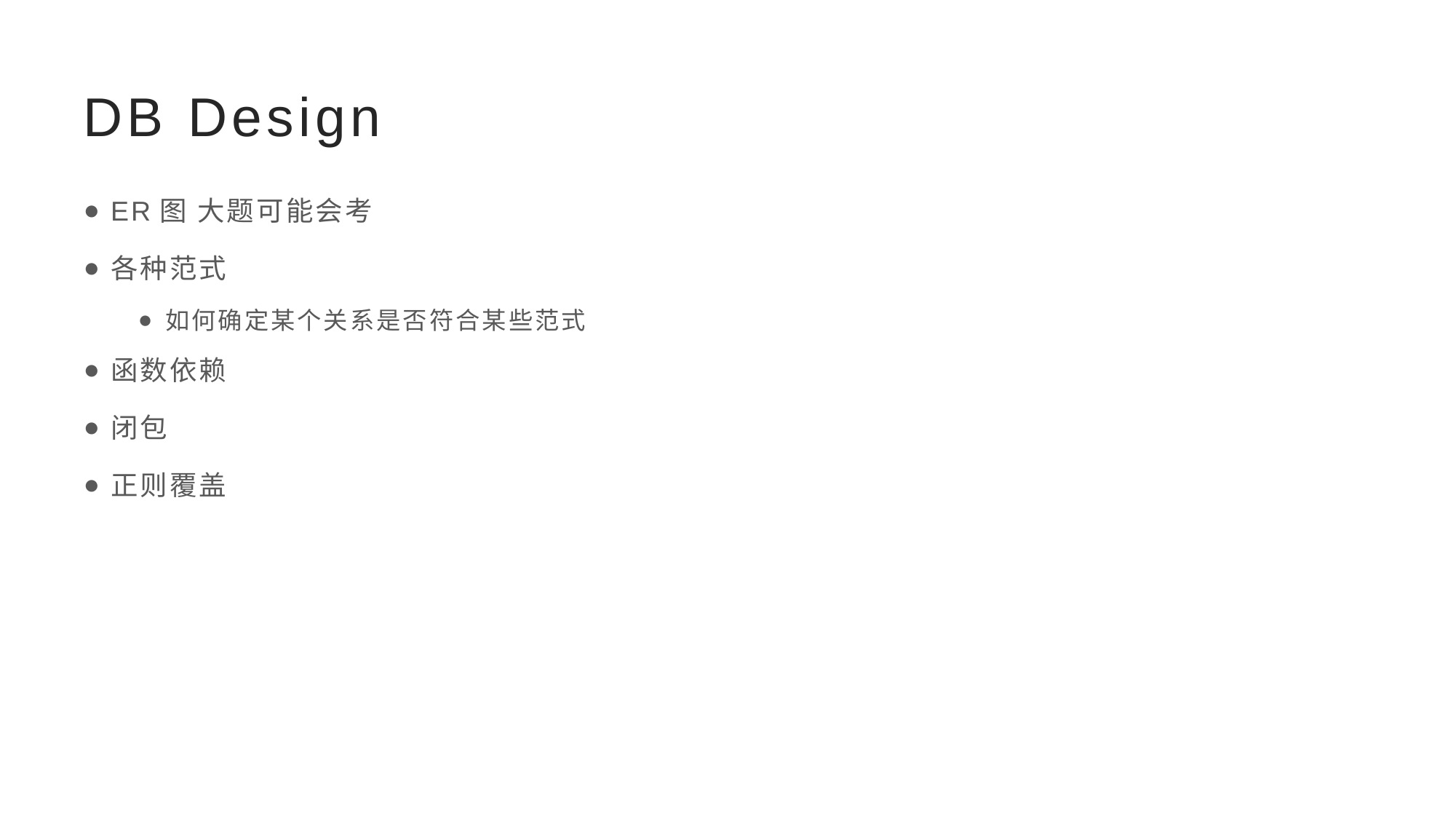

# DB Design
ER图 大题可能会考
各种范式
如何确定某个关系是否符合某些范式
函数依赖
闭包
正则覆盖